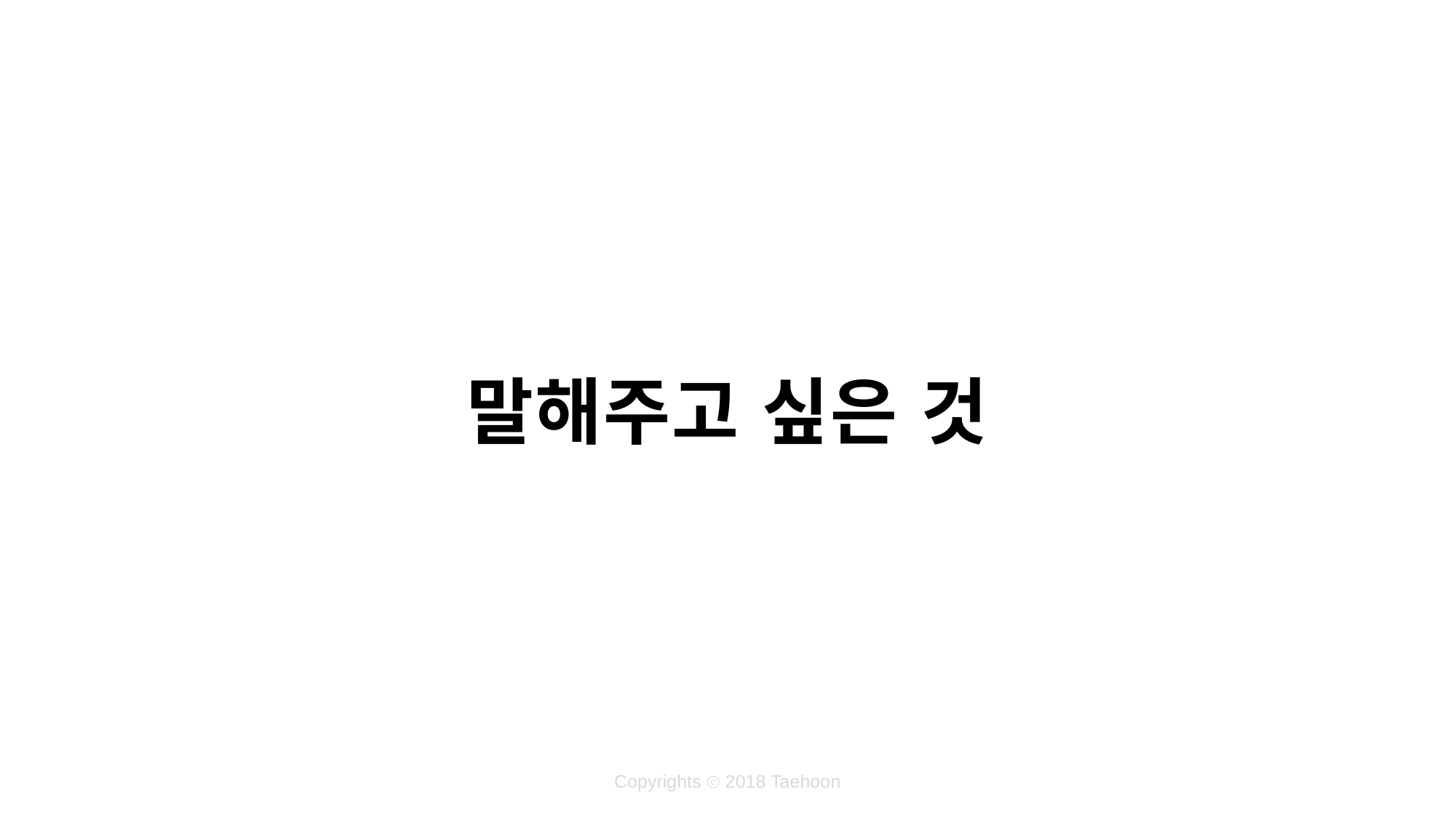

말해주고 싶은 것
Copyrights ⓒ 2018 Taehoon